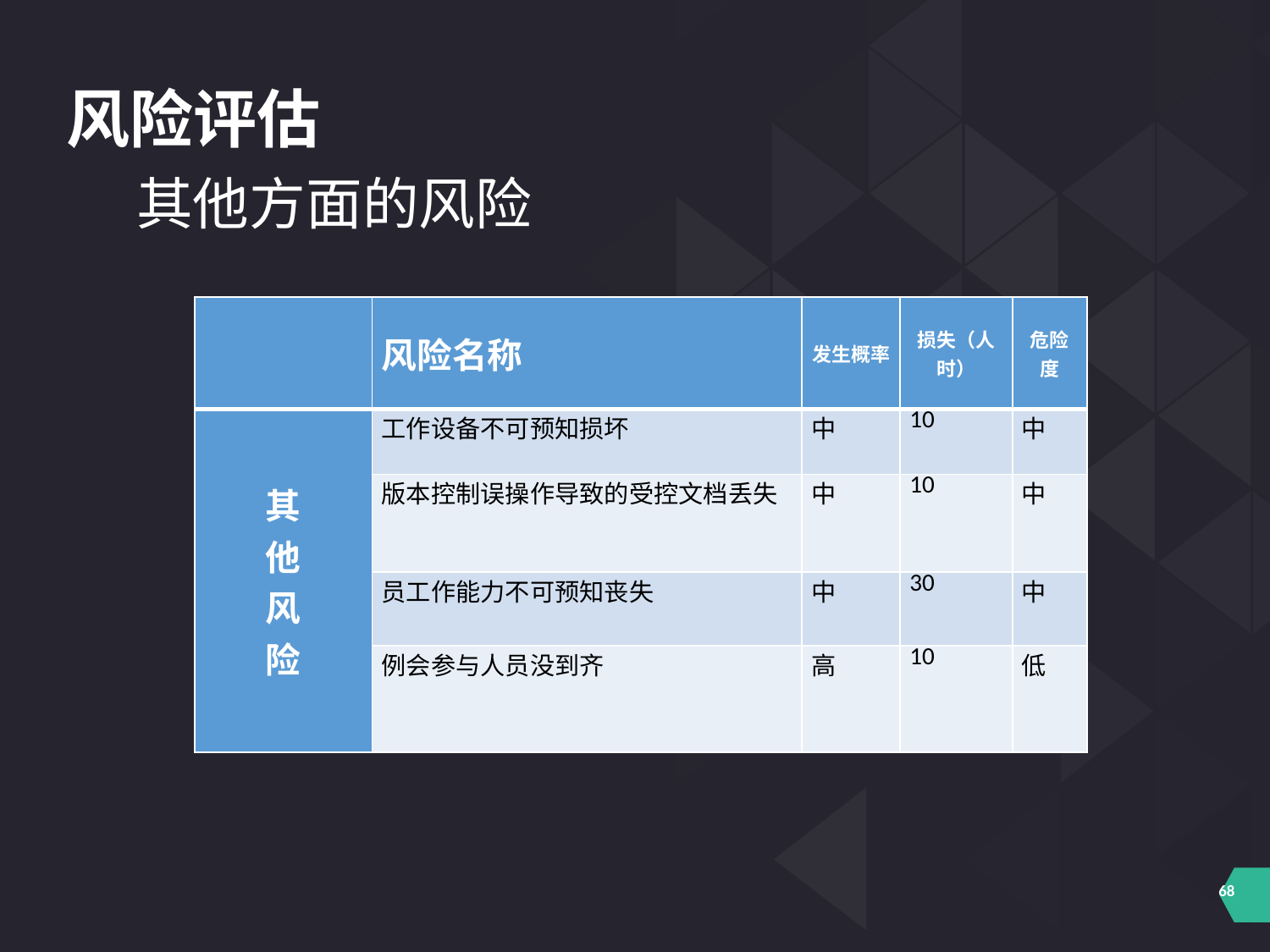

风险评估
其他方面的风险
|  | 风险名称 | 发生概率 | 损失（人时） | 危险度 |
| --- | --- | --- | --- | --- |
| 其 他 风 险 | 工作设备不可预知损坏 | 中 | 10 | 中 |
|  | 版本控制误操作导致的受控文档丢失 | 中 | 10 | 中 |
|  | 员工作能力不可预知丧失 | 中 | 30 | 中 |
|  | 例会参与人员没到齐 | 高 | 10 | 低 |